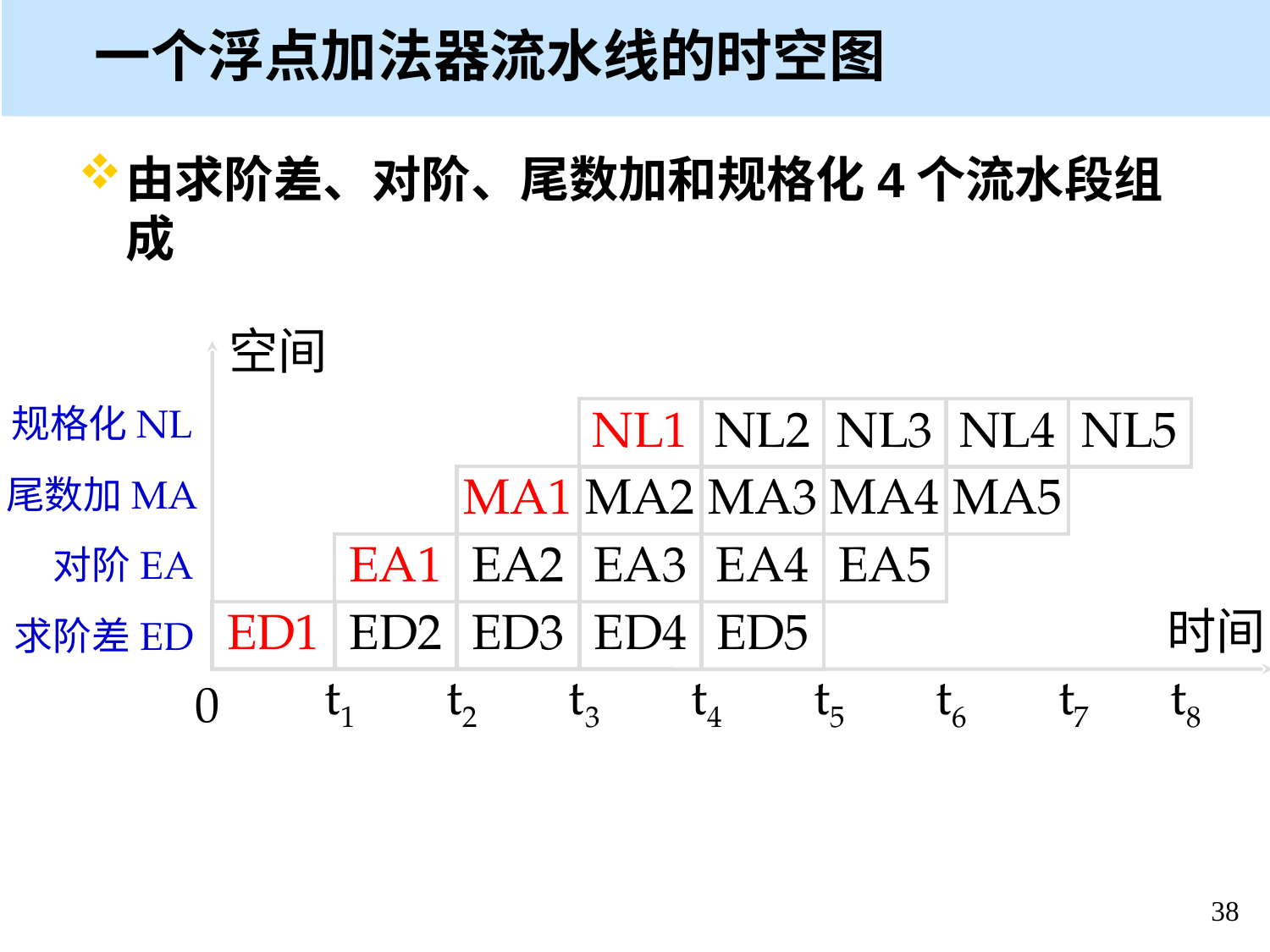

一个浮点加法器流水线的时空图
由求阶差、对阶、尾数加和规格化4个流水段组成
空间

规格化NL
NL1
NL2
NL3
NL4
NL5
尾数加MA
MA1
MA2
MA3
MA4
MA5
EA1
EA2
EA3
EA4
EA5
对阶EA
ED1
ED2
ED3
ED4
ED5
时间
求阶差ED

t1
t2
t3
t4
t5
t6
t7
t8
0